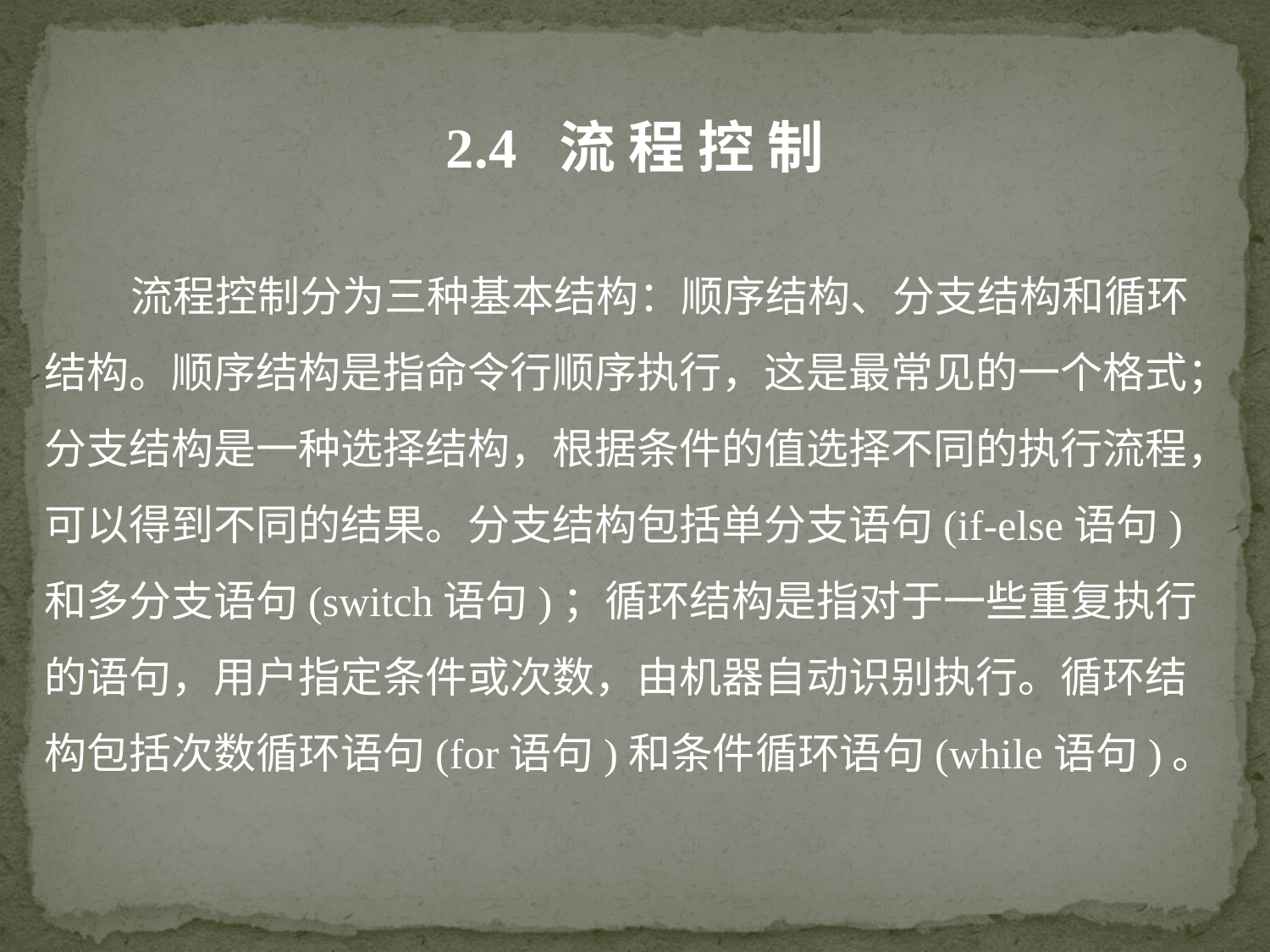

2.4  流 程 控 制
        流程控制分为三种基本结构：顺序结构、分支结构和循环结构。顺序结构是指命令行顺序执行，这是最常见的一个格式；分支结构是一种选择结构，根据条件的值选择不同的执行流程，可以得到不同的结果。分支结构包括单分支语句(if-else语句)和多分支语句(switch语句)；循环结构是指对于一些重复执行的语句，用户指定条件或次数，由机器自动识别执行。循环结构包括次数循环语句(for语句)和条件循环语句(while语句)。